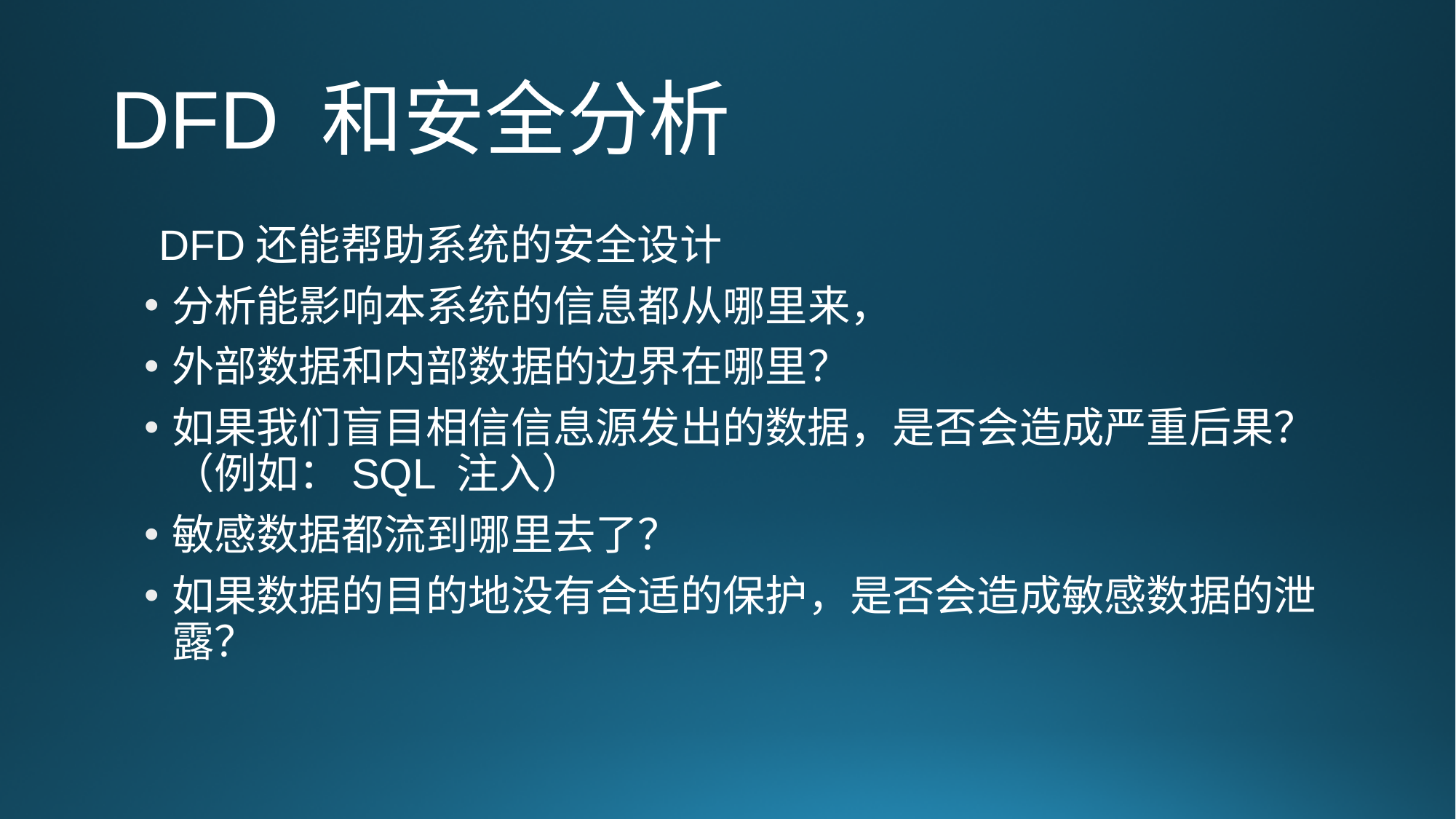

# DFD 和安全分析
DFD还能帮助系统的安全设计
分析能影响本系统的信息都从哪里来，
外部数据和内部数据的边界在哪里？
如果我们盲目相信信息源发出的数据，是否会造成严重后果？（例如：SQL 注入）
敏感数据都流到哪里去了？
如果数据的目的地没有合适的保护，是否会造成敏感数据的泄露？